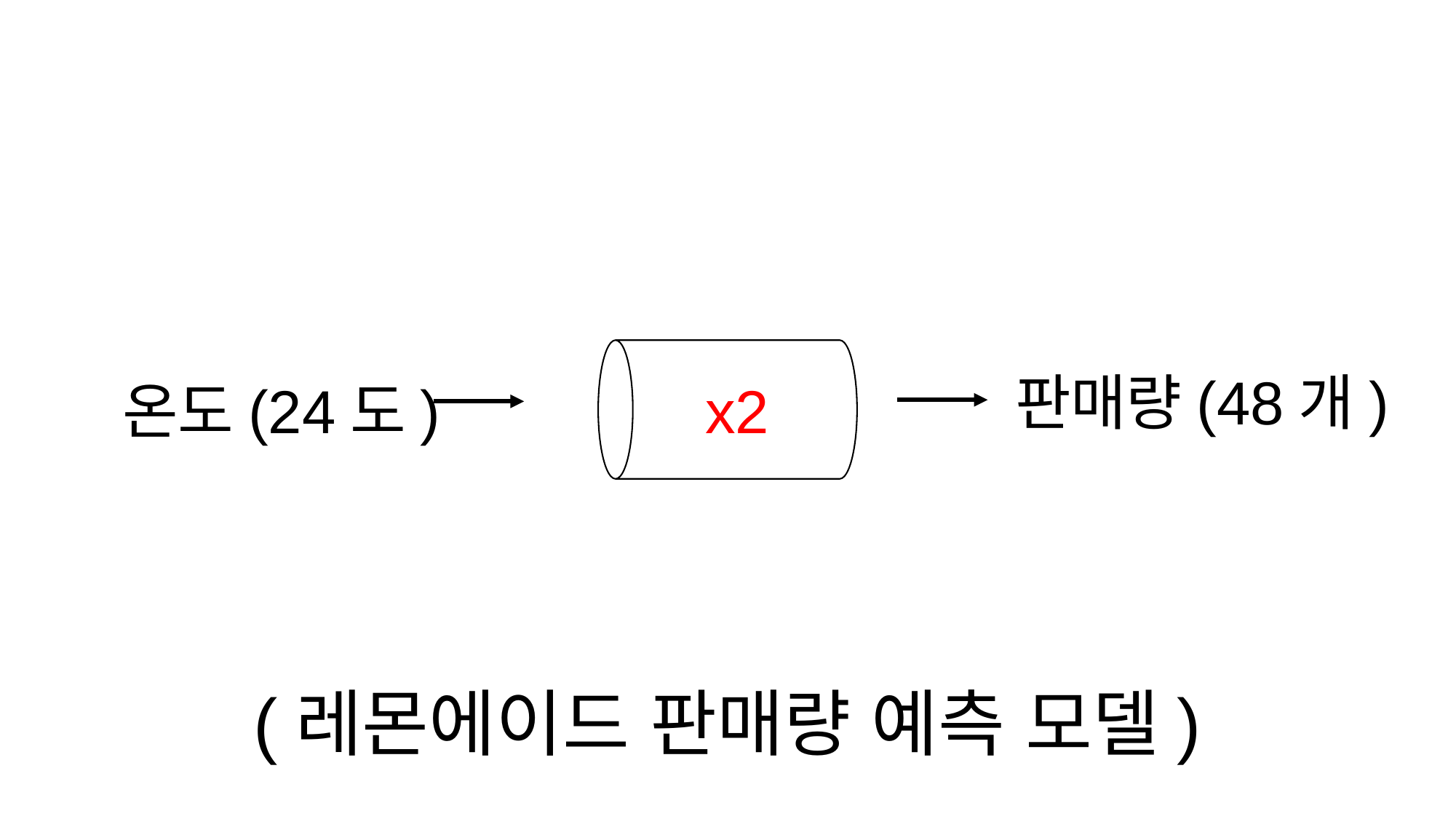

판매량(48개)
온도(24도)
x2
(레몬에이드 판매량 예측 모델)